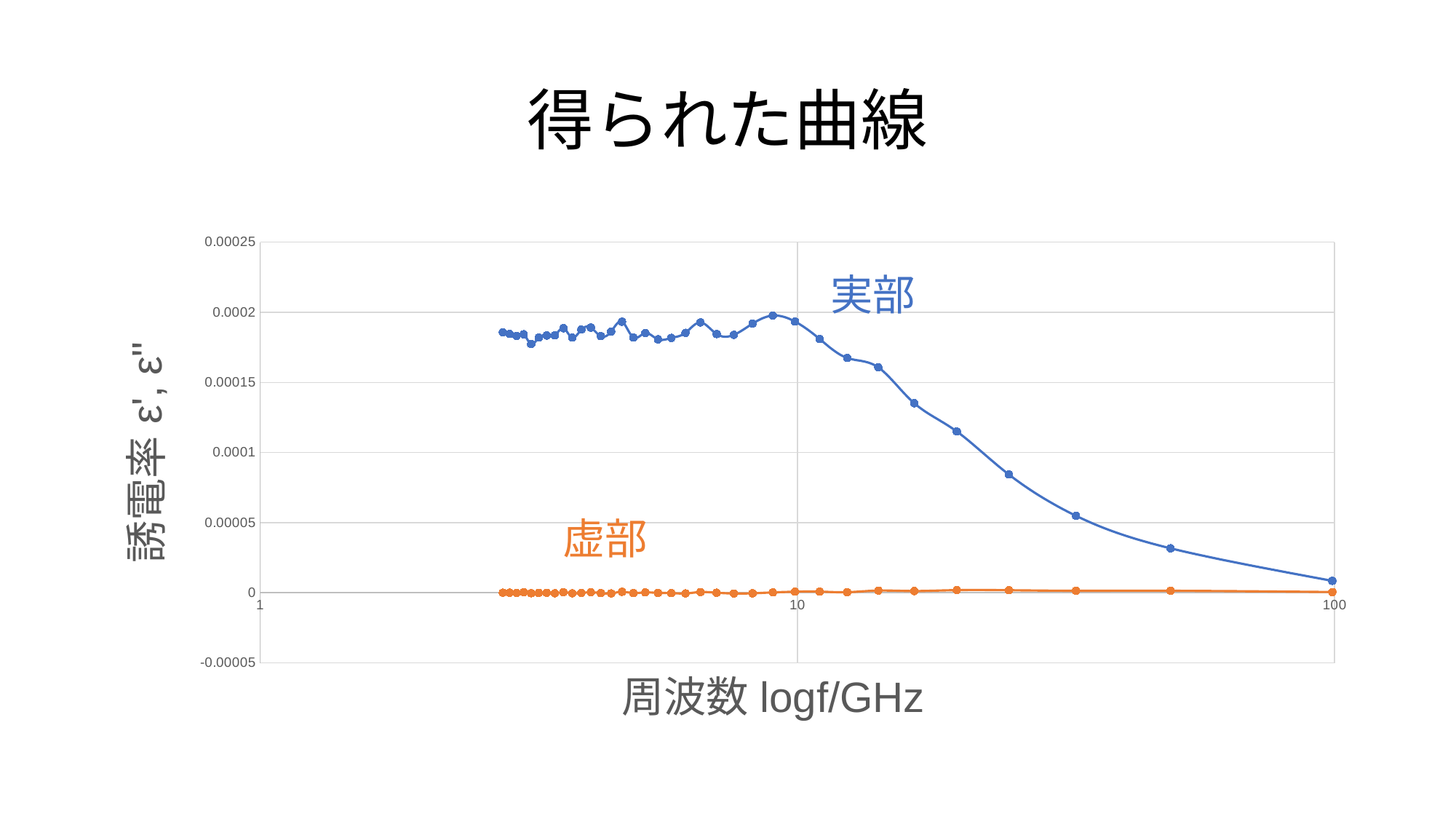

# 得られた曲線

### Chart

| Category |  |  |
|---|---|---|
実部